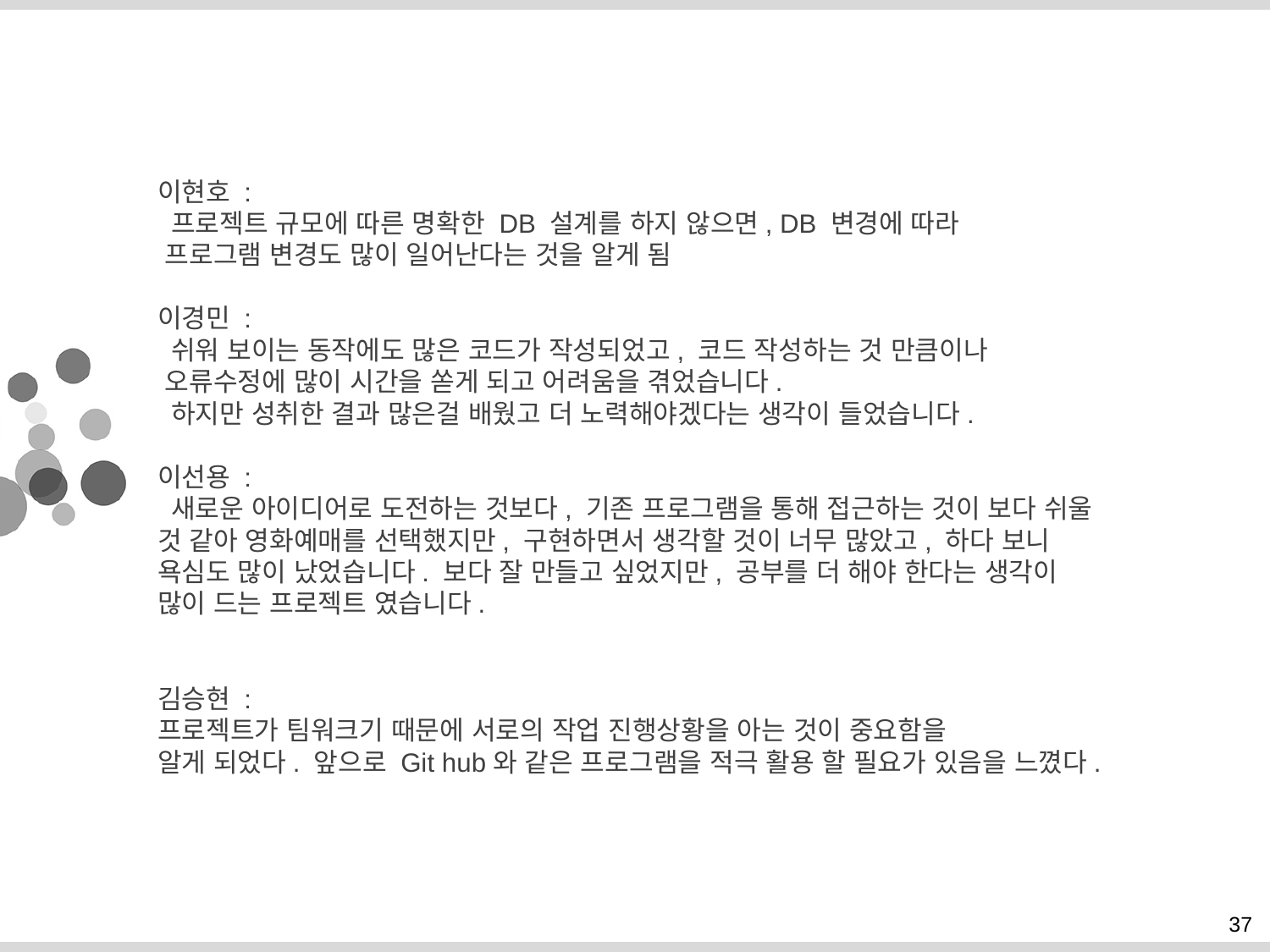

# 이현호 : 프로젝트 규모에 따른 명확한 DB 설계를 하지 않으면, DB 변경에 따라 프로그램 변경도 많이 일어난다는 것을 알게 됨 이경민 : 쉬워 보이는 동작에도 많은 코드가 작성되었고, 코드 작성하는 것 만큼이나 오류수정에 많이 시간을 쏟게 되고 어려움을 겪었습니다. 하지만 성취한 결과 많은걸 배웠고 더 노력해야겠다는 생각이 들었습니다. 이선용 : 새로운 아이디어로 도전하는 것보다, 기존 프로그램을 통해 접근하는 것이 보다 쉬울 것 같아 영화예매를 선택했지만, 구현하면서 생각할 것이 너무 많았고, 하다 보니 욕심도 많이 났었습니다. 보다 잘 만들고 싶었지만, 공부를 더 해야 한다는 생각이 많이 드는 프로젝트 였습니다. 김승현 : 프로젝트가 팀워크기 때문에 서로의 작업 진행상황을 아는 것이 중요함을 알게 되었다. 앞으로 Git hub와 같은 프로그램을 적극 활용 할 필요가 있음을 느꼈다.

37